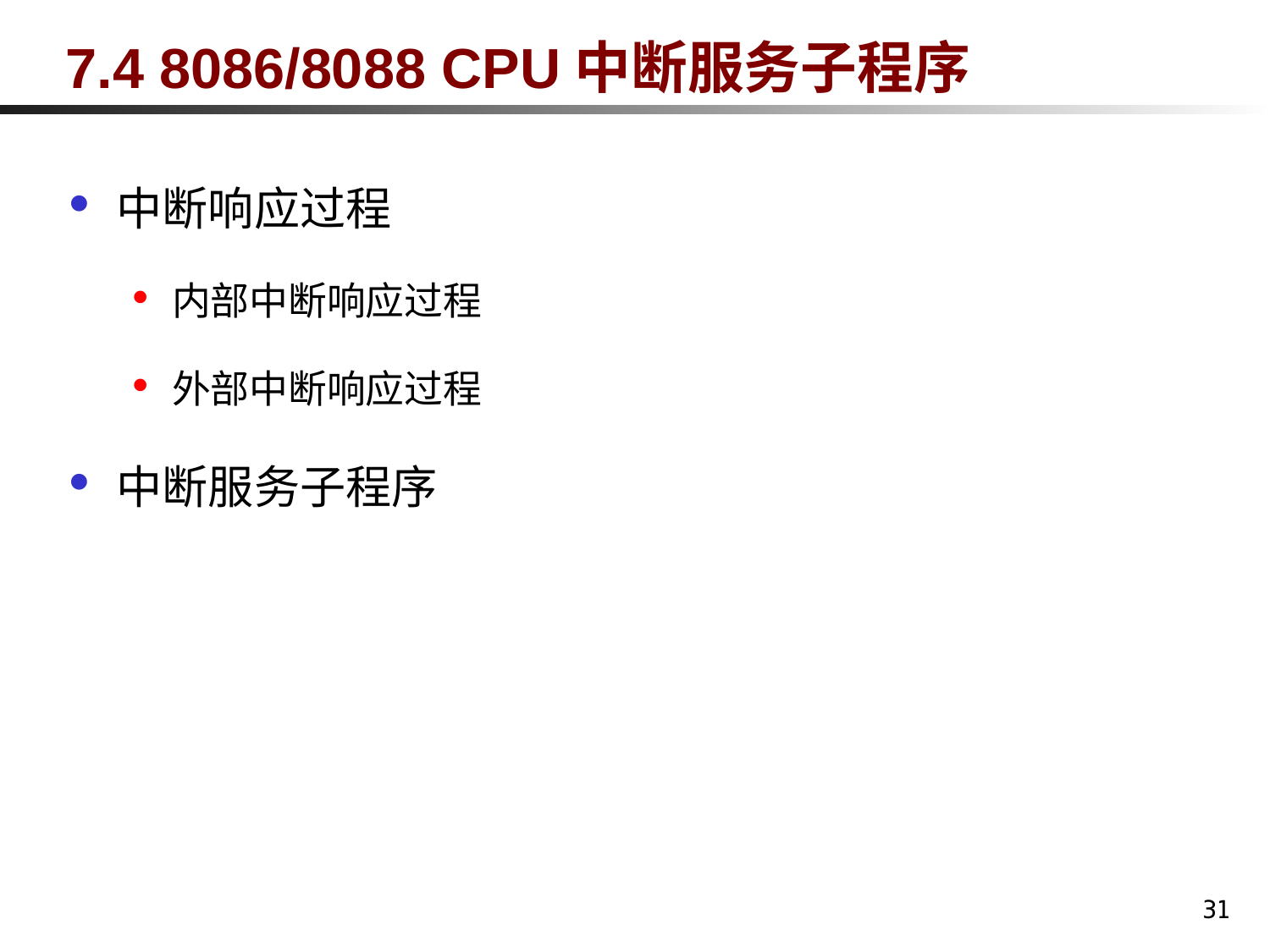

# 7.4 8086/8088 CPU中断服务子程序
中断响应过程
内部中断响应过程
外部中断响应过程
中断服务子程序
31